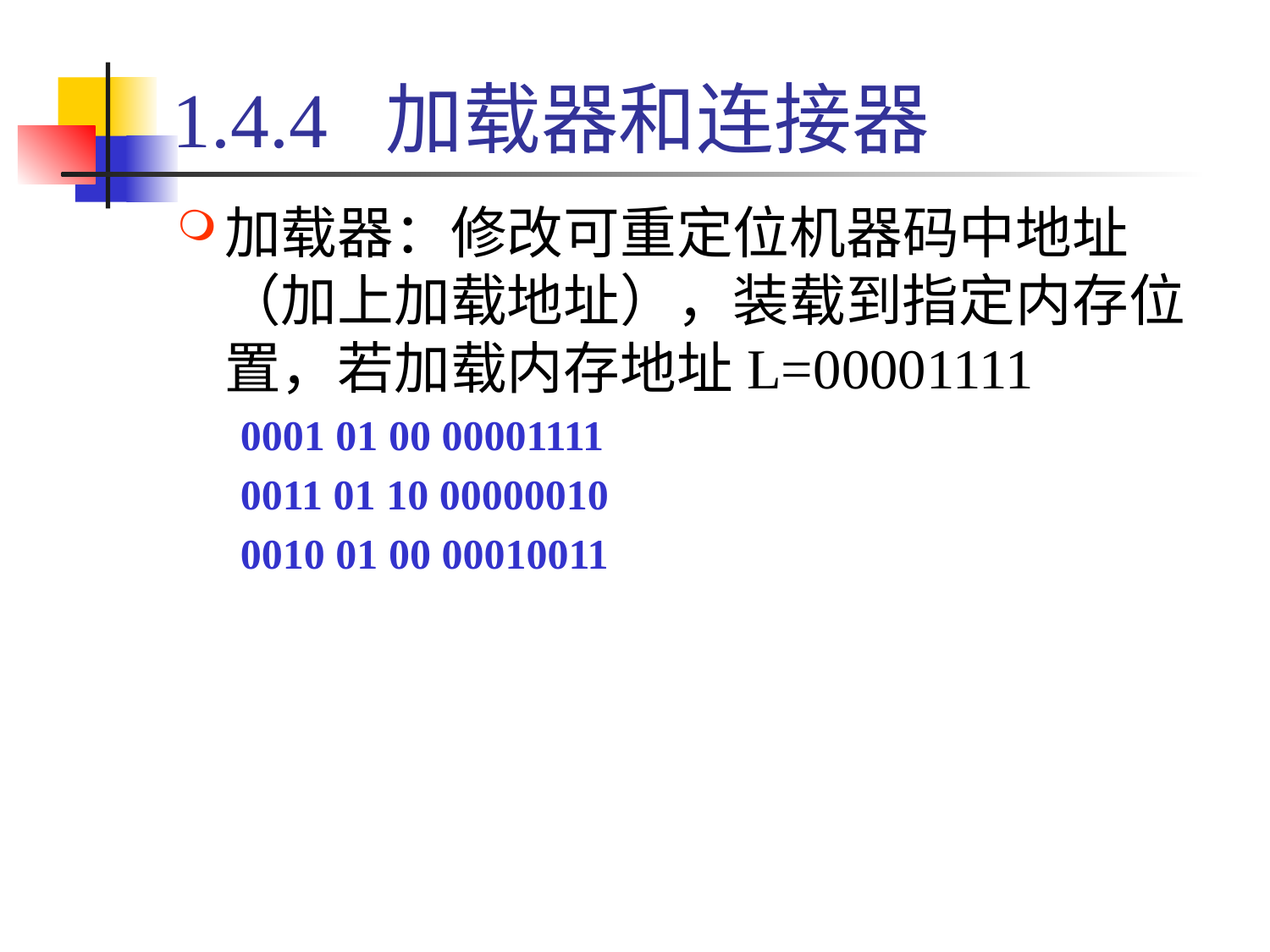

# 1.4.4  加载器和连接器
加载器：修改可重定位机器码中地址（加上加载地址），装载到指定内存位置，若加载内存地址L=00001111
0001 01 00 00001111
0011 01 10 00000010
0010 01 00 00010011